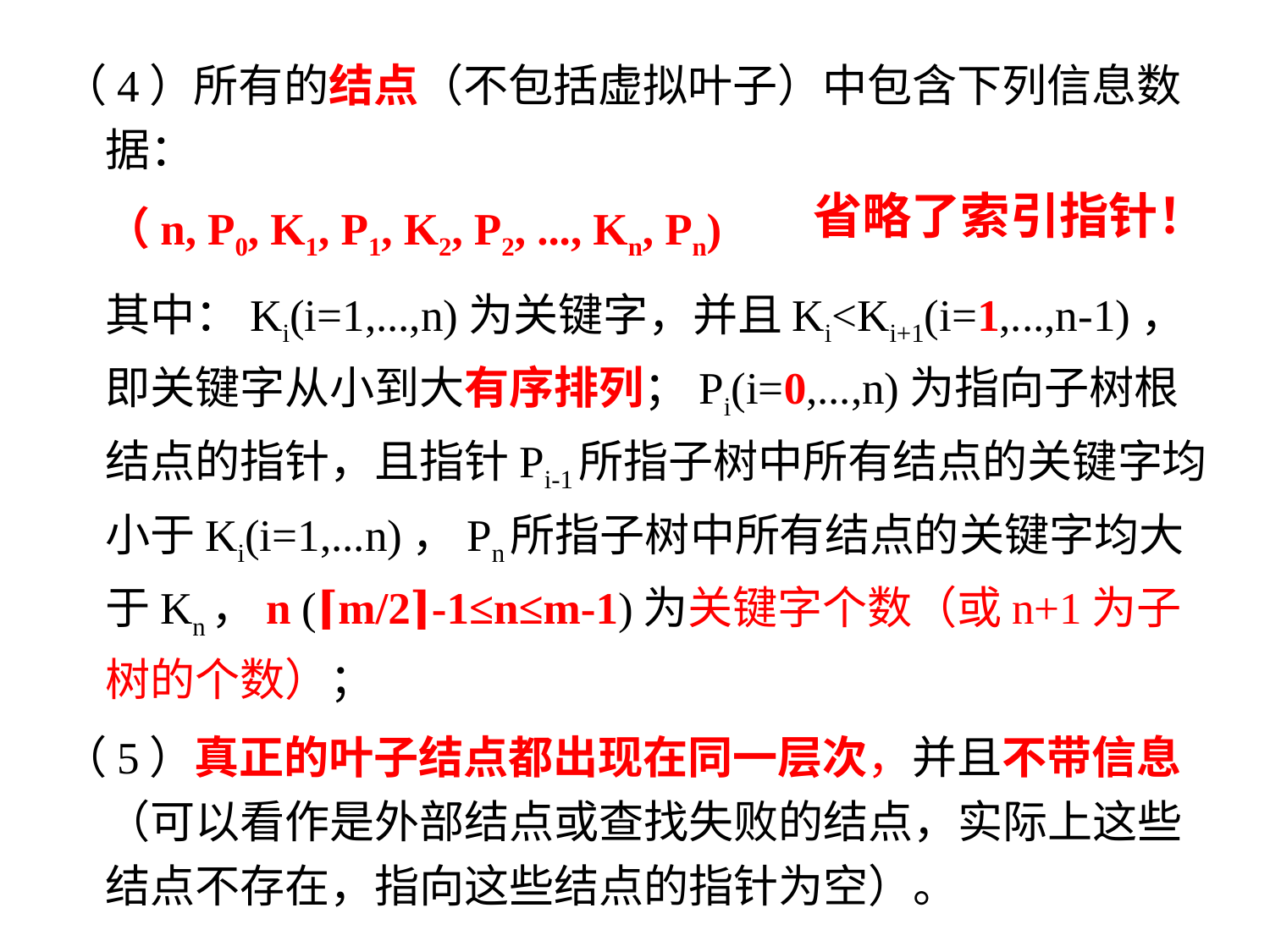

（4）所有的结点（不包括虚拟叶子）中包含下列信息数据：
	（n, P0, K1, P1, K2, P2, ..., Kn, Pn)
	其中：Ki(i=1,...,n)为关键字，并且Ki<Ki+1(i=1,...,n-1)，即关键字从小到大有序排列；Pi(i=0,...,n)为指向子树根结点的指针，且指针Pi-1所指子树中所有结点的关键字均小于Ki(i=1,...n)，Pn所指子树中所有结点的关键字均大于Kn，n (⌈m/2⌉-1≤n≤m-1)为关键字个数（或n+1为子树的个数）；
（5）真正的叶子结点都出现在同一层次，并且不带信息（可以看作是外部结点或查找失败的结点，实际上这些结点不存在，指向这些结点的指针为空）。

省略了索引指针！